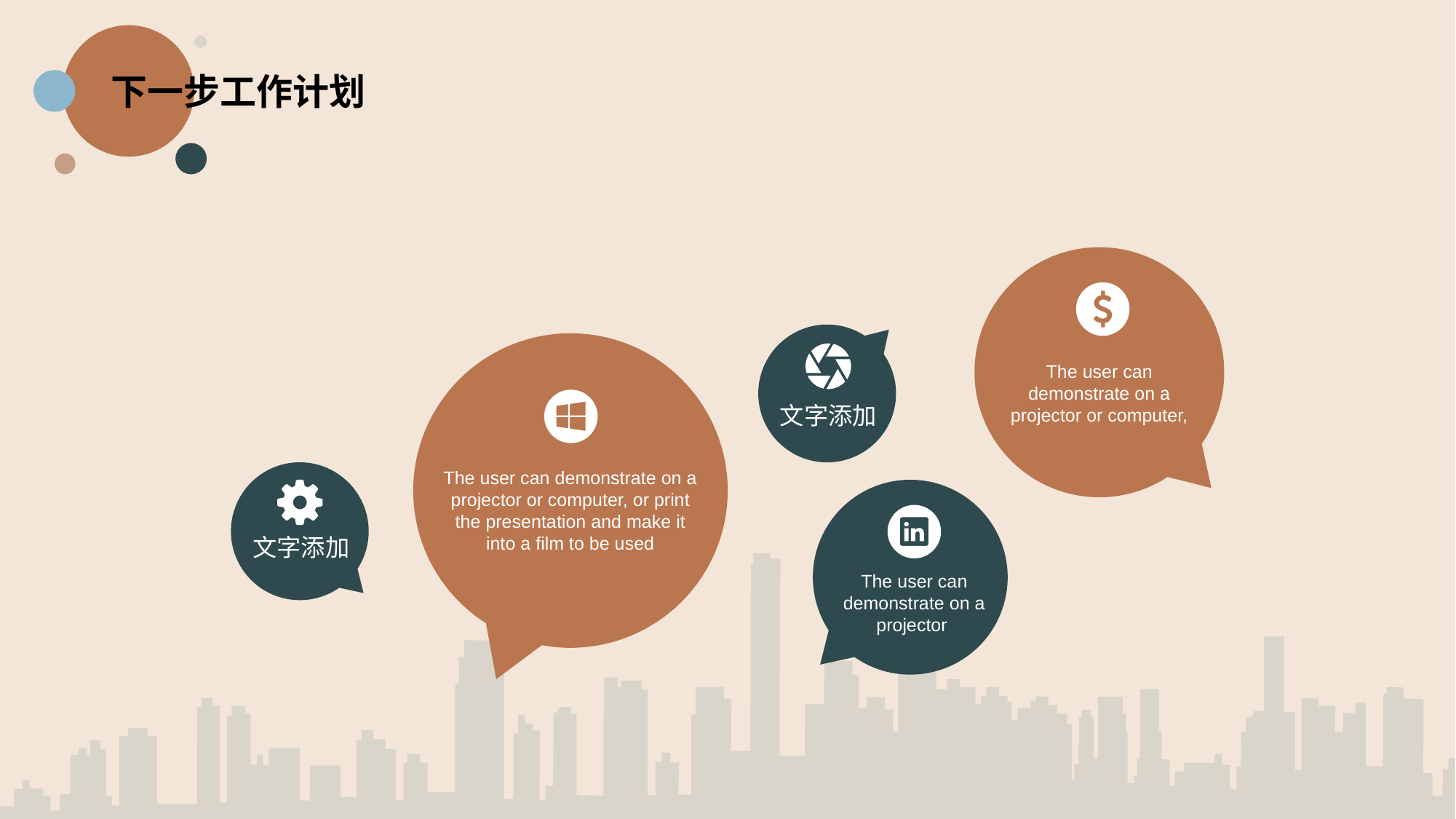

下一步工作计划

The user can demonstrate on a projector or computer,

文字添加

The user can demonstrate on a projector or computer, or print the presentation and make it into a film to be used

文字添加

The user can demonstrate on a projector